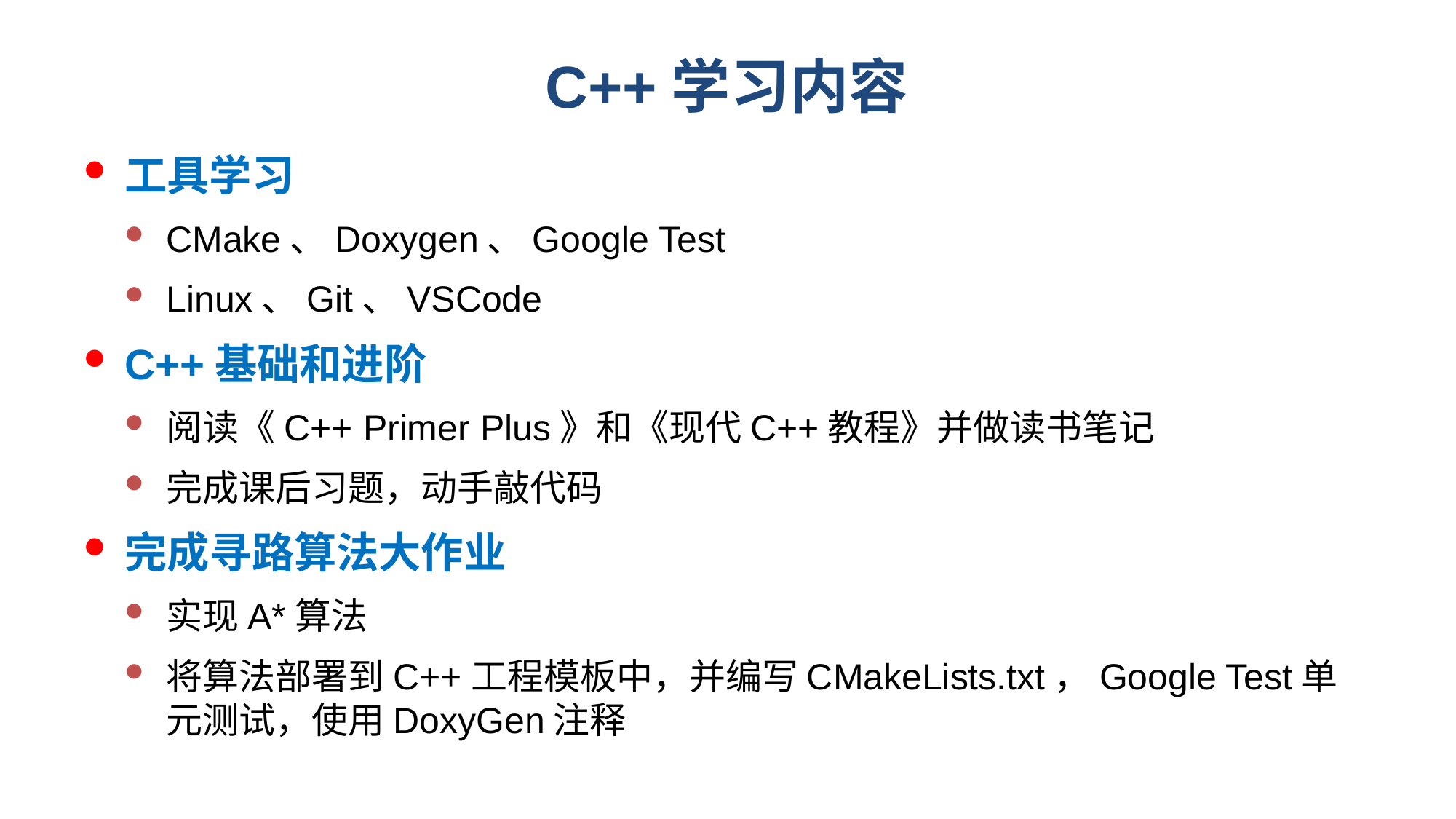

# C++学习内容
工具学习
CMake、Doxygen、Google Test
Linux、Git、VSCode
C++基础和进阶
阅读《C++ Primer Plus》和《现代C++教程》并做读书笔记
完成课后习题，动手敲代码
完成寻路算法大作业
实现A*算法
将算法部署到C++工程模板中，并编写CMakeLists.txt，Google Test单元测试，使用DoxyGen注释